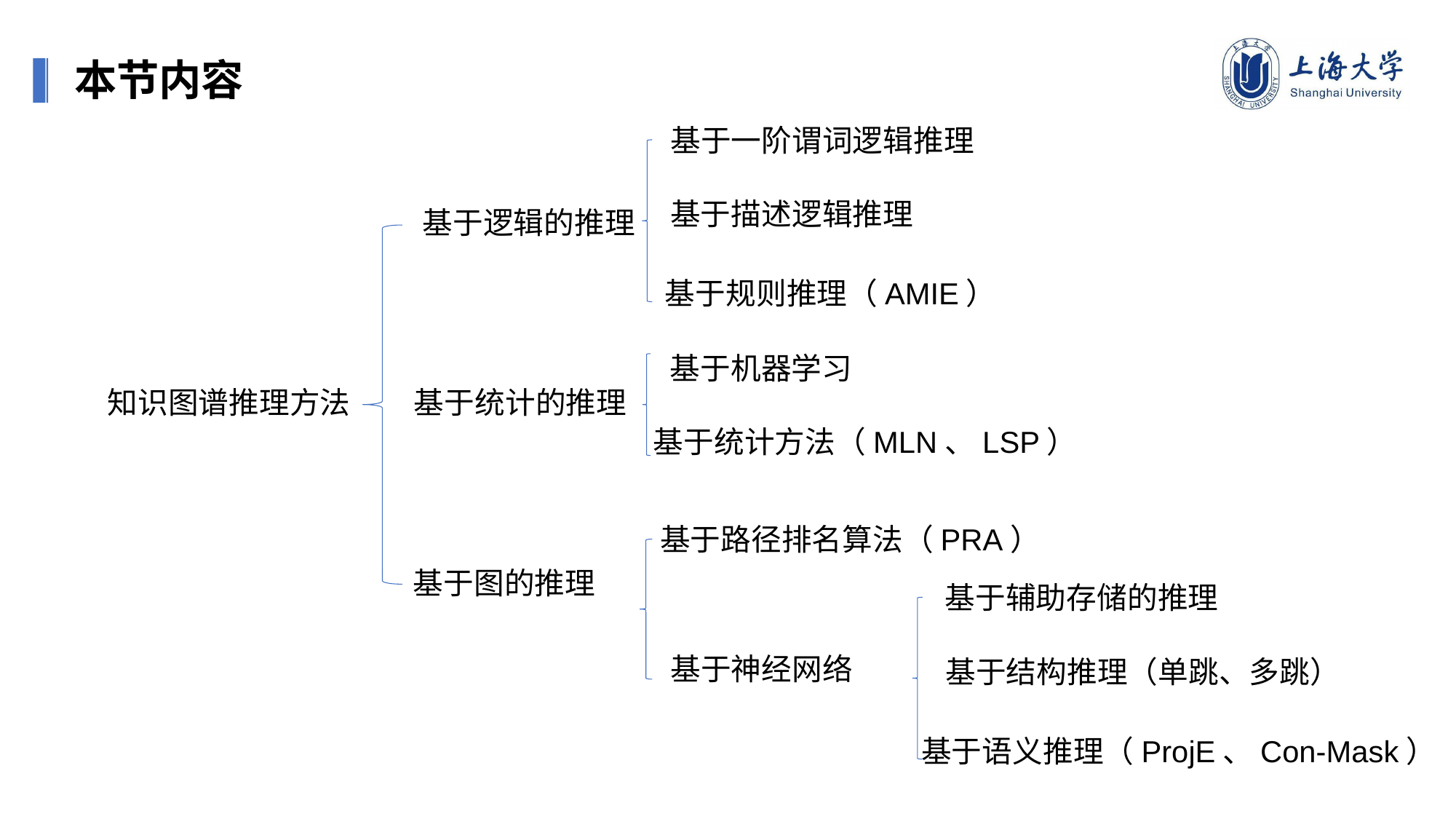

本节内容
基于一阶谓词逻辑推理

基于描述逻辑推理
基于逻辑的推理

基于规则推理（AMIE）
基于机器学习

知识图谱推理方法
基于统计的推理
基于统计方法（MLN、LSP）
基于路径排名算法（PRA）

基于图的推理
基于辅助存储的推理

基于神经网络
基于结构推理（单跳、多跳）
基于语义推理（ProjE、Con-Mask）